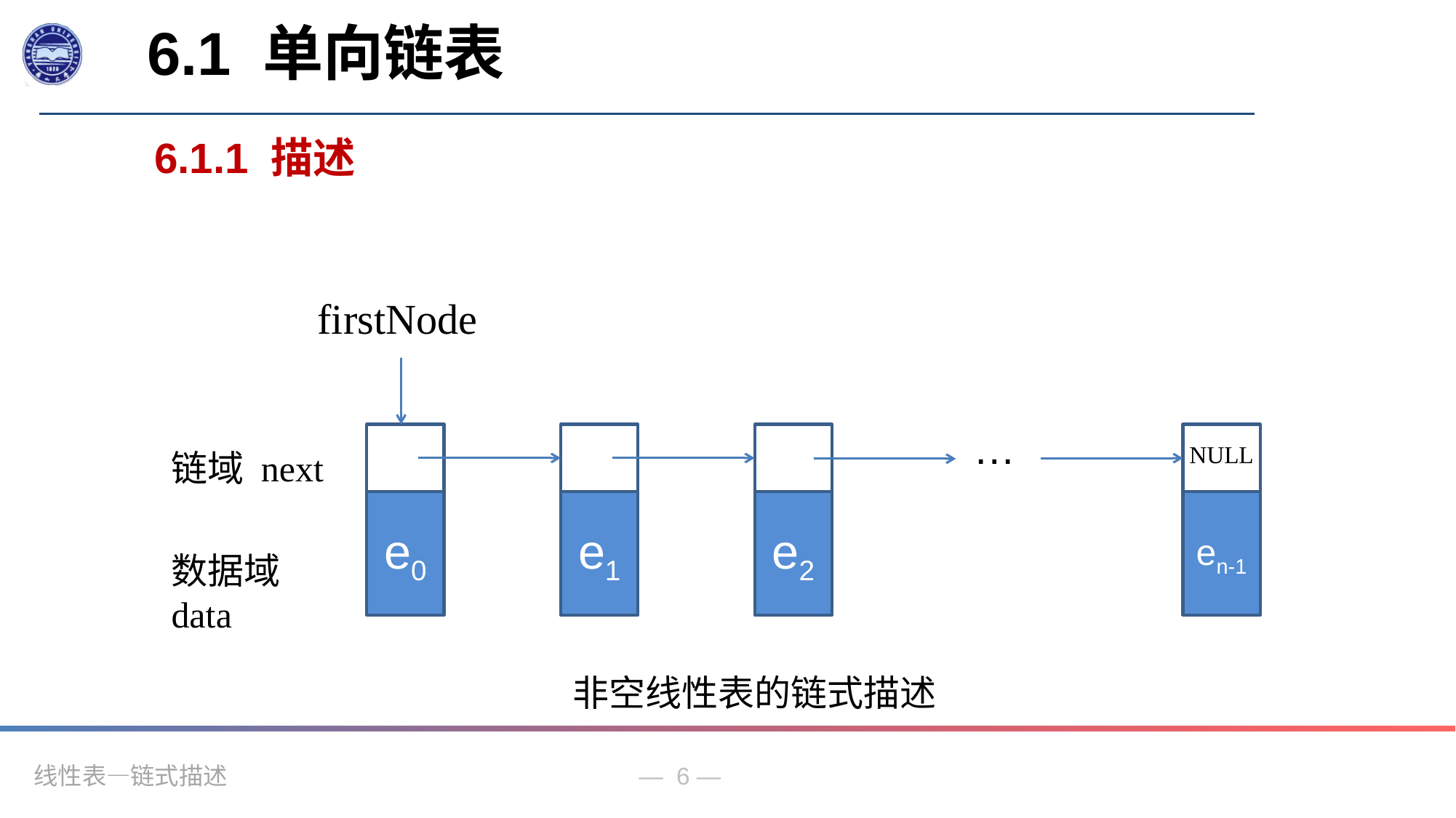

6.1 单向链表
6.1.1 描述
firstNode
…

e0

e1

e2

en-1
NULL
链域 next
数据域 data
非空线性表的链式描述